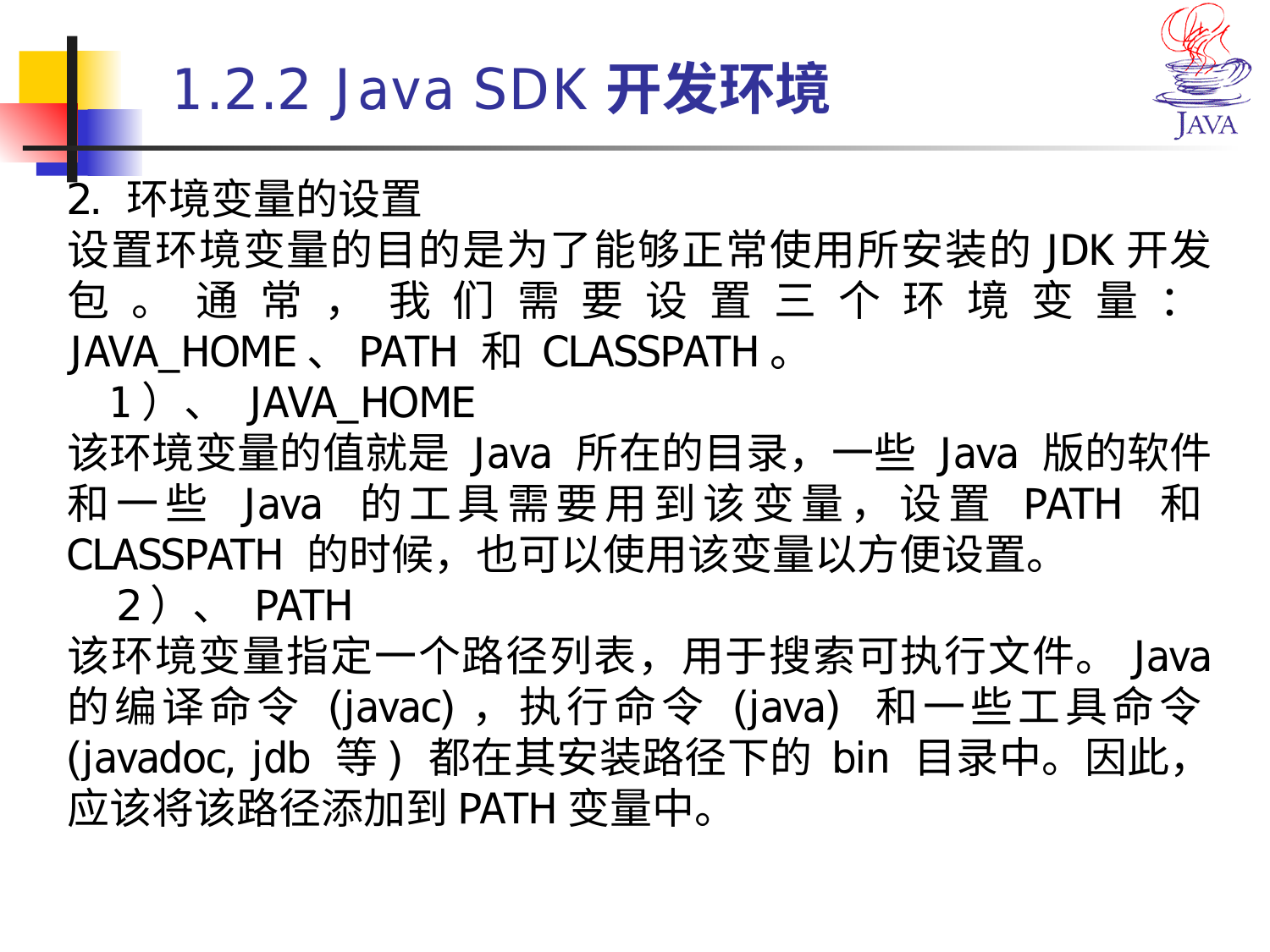

# 1.2.2 Java SDK开发环境
2. 环境变量的设置
设置环境变量的目的是为了能够正常使用所安装的JDK开发包。通常，我们需要设置三个环境变量：JAVA_HOME、PATH 和 CLASSPATH。
    1）、 JAVA_HOME
该环境变量的值就是 Java 所在的目录，一些 Java 版的软件和一些 Java 的工具需要用到该变量，设置 PATH 和CLASSPATH 的时候，也可以使用该变量以方便设置。
    2）、 PATH
该环境变量指定一个路径列表，用于搜索可执行文件。Java 的编译命令 (javac)，执行命令 (java) 和一些工具命令(javadoc, jdb 等) 都在其安装路径下的 bin 目录中。因此，应该将该路径添加到PATH变量中。